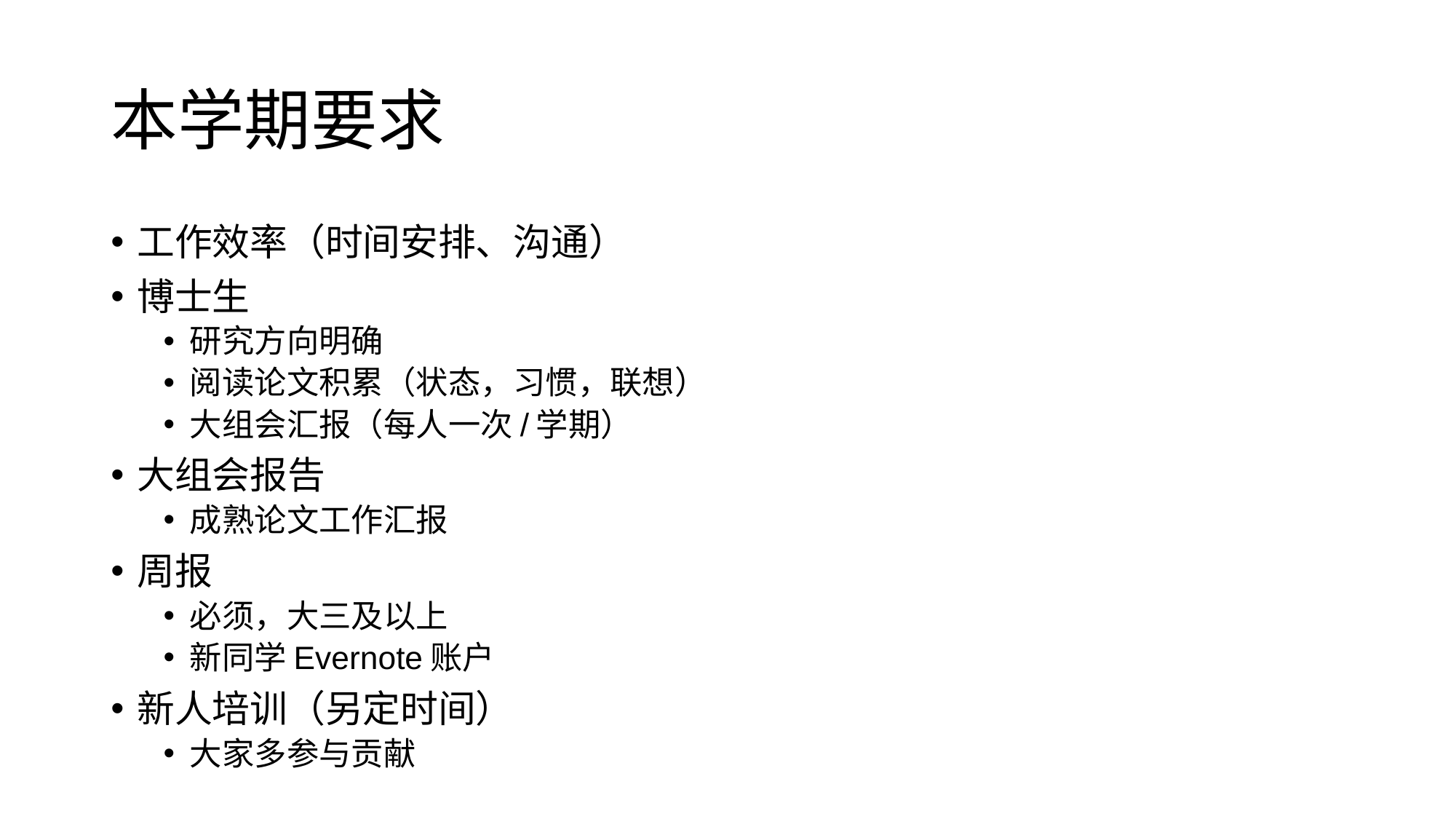

# 本学期要求
工作效率（时间安排、沟通）
博士生
研究方向明确
阅读论文积累（状态，习惯，联想）
大组会汇报（每人一次/学期）
大组会报告
成熟论文工作汇报
周报
必须，大三及以上
新同学Evernote账户
新人培训（另定时间）
大家多参与贡献